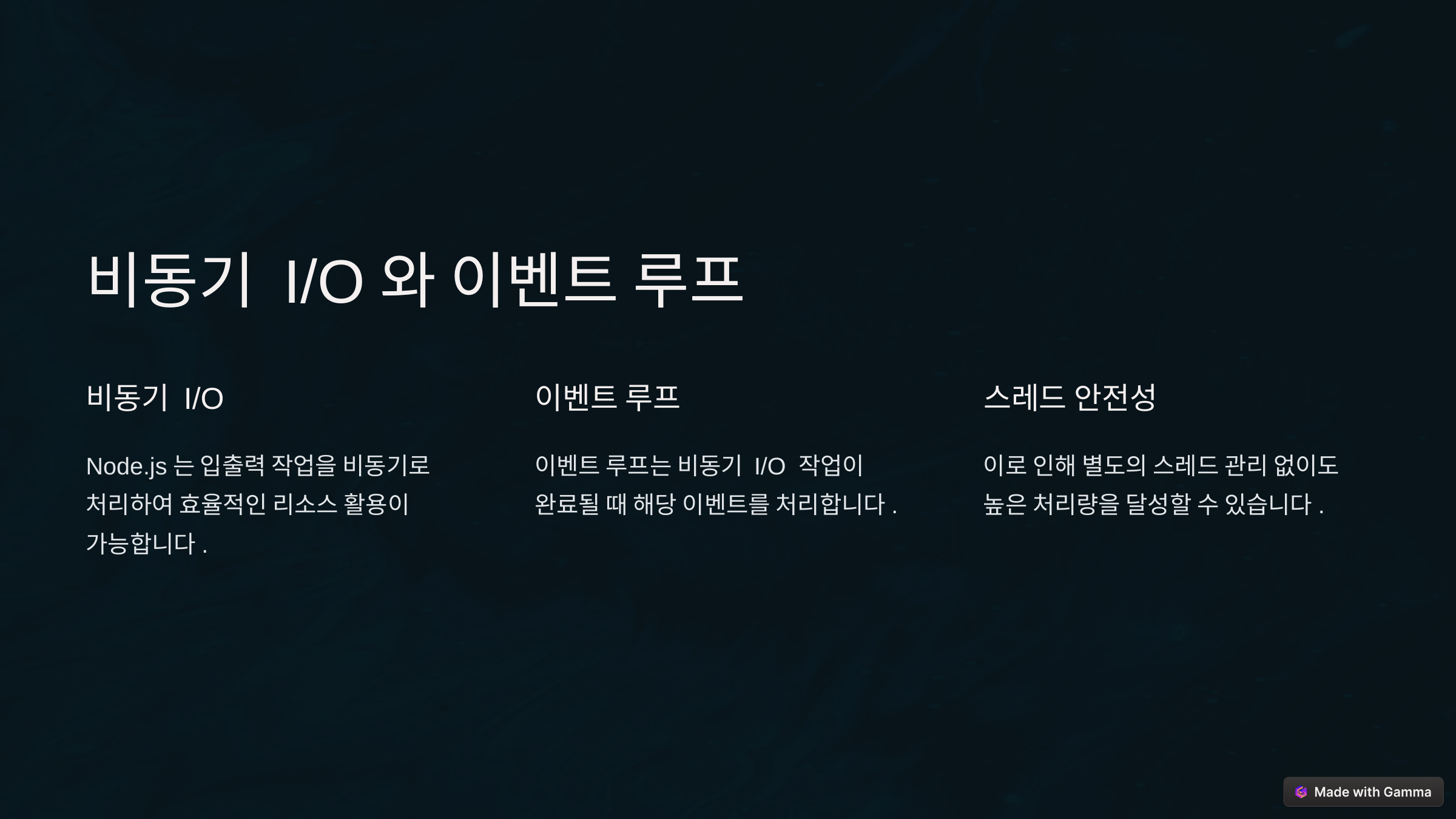

비동기 I/O와 이벤트 루프
비동기 I/O
이벤트 루프
스레드 안전성
Node.js는 입출력 작업을 비동기로 처리하여 효율적인 리소스 활용이 가능합니다.
이벤트 루프는 비동기 I/O 작업이 완료될 때 해당 이벤트를 처리합니다.
이로 인해 별도의 스레드 관리 없이도 높은 처리량을 달성할 수 있습니다.